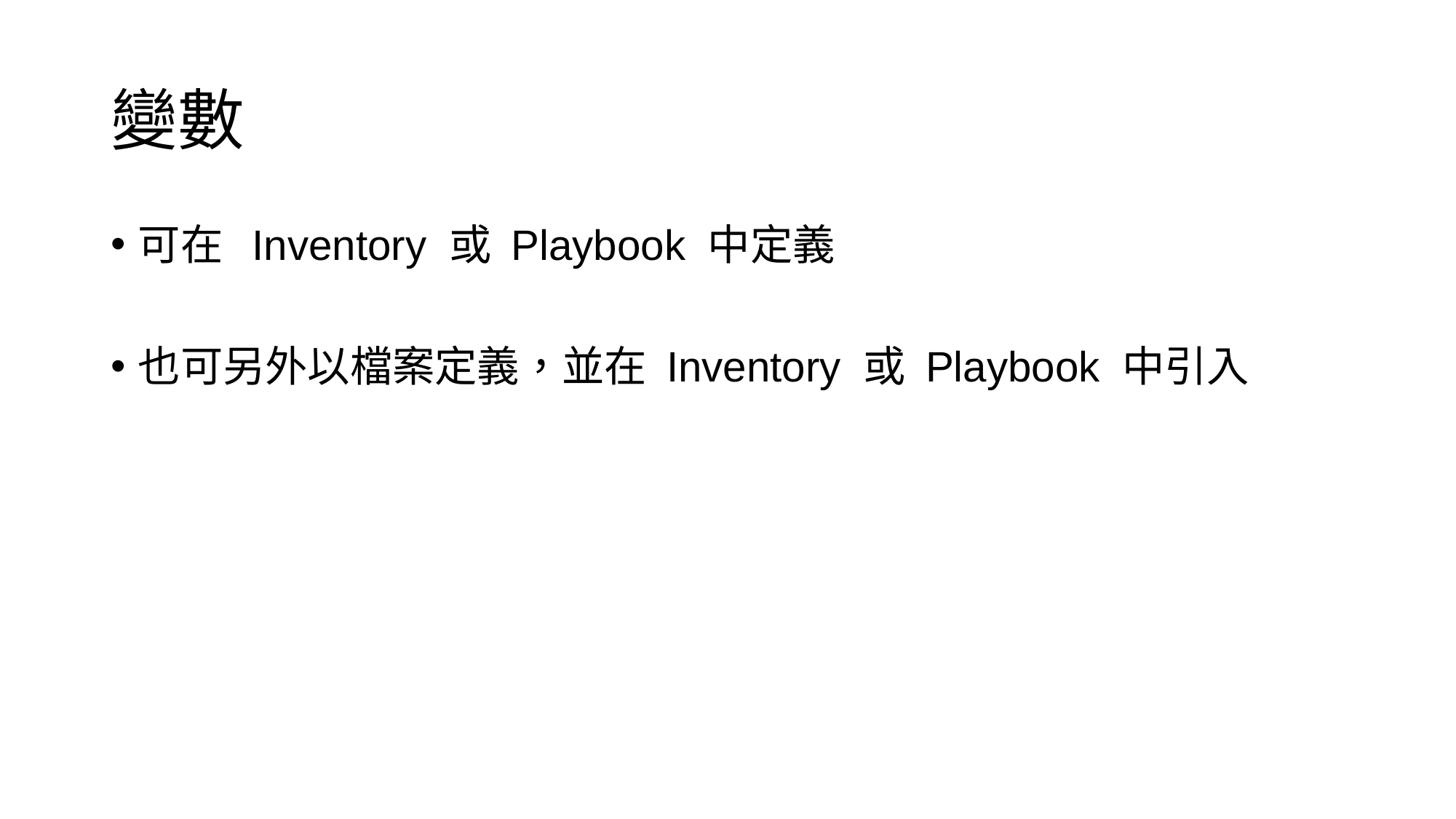

# 變數
可在  Inventory 或 Playbook 中定義

也可另外以檔案定義，並在 Inventory 或 Playbook 中引入